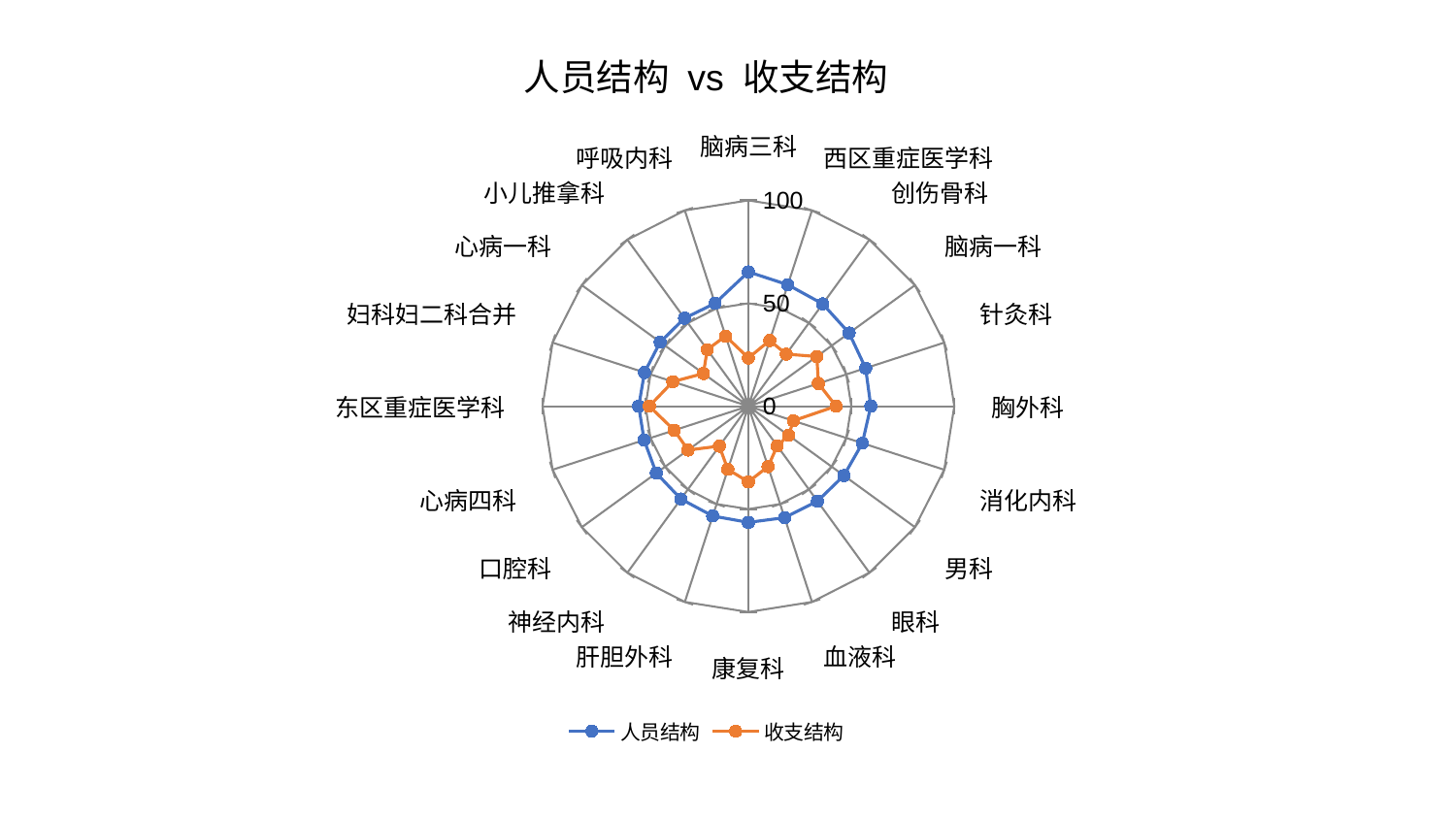

### Chart: 人员结构 vs 收支结构

| Category | 人员结构 | 收支结构 |
|---|---|---|
| 脑病三科 | 65.258783865856 | 23.428038843178296 |
| 西区重症医学科 | 62.05271685492941 | 33.60353618774601 |
| 创伤骨科 | 61.425726482530145 | 31.254559341688175 |
| 脑病一科 | 60.469510472327215 | 41.10394986208206 |
| 针灸科 | 59.87580342904919 | 35.74765475926236 |
| 胸外科 | 59.463004012229064 | 42.57729877292491 |
| 消化内科 | 58.205942690406424 | 22.95421355502344 |
| 男科 | 57.34042177581078 | 24.133034911173773 |
| 眼科 | 57.06479309567973 | 23.861661148232827 |
| 血液科 | 56.95563730883416 | 30.858639845220033 |
| 康复科 | 56.46178992531378 | 36.76546494485024 |
| 肝胆外科 | 56.09062323449807 | 32.28908332503616 |
| 神经内科 | 55.77209353779263 | 23.99472180170492 |
| 口腔科 | 55.30262267527153 | 36.26357465453686 |
| 心病四科 | 53.28147222666626 | 37.89501837422338 |
| 东区重症医学科 | 53.278185470882704 | 48.139985355635275 |
| 妇科妇二科合并 | 53.088611978092516 | 38.605070997298895 |
| 心病一科 | 52.96158474078732 | 27.026262740463064 |
| 小儿推拿科 | 52.82441316931411 | 33.96461251116207 |
| 呼吸内科 | 52.51794958304032 | 35.85093569469662 |
28